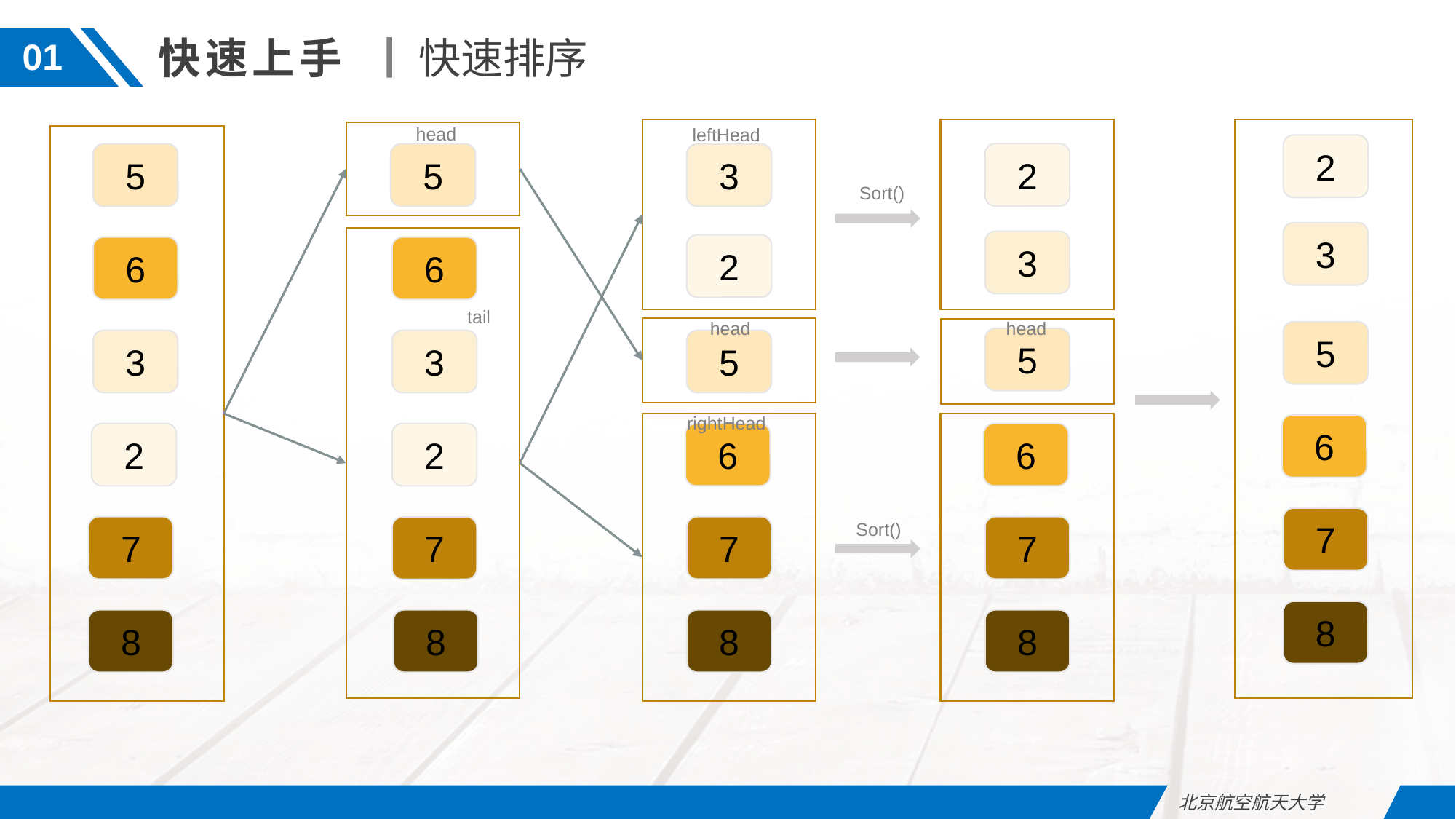

快速上手
快速排序

01

head
leftHead

2
2
5
5
3
Sort()

3

3
2
6
6
tail
head
head

5
5
3
3
5

rightHead

6
2
2
6
6
7
7
7
Sort()
7
7

8
8
8
8
8

北京航空航天大学